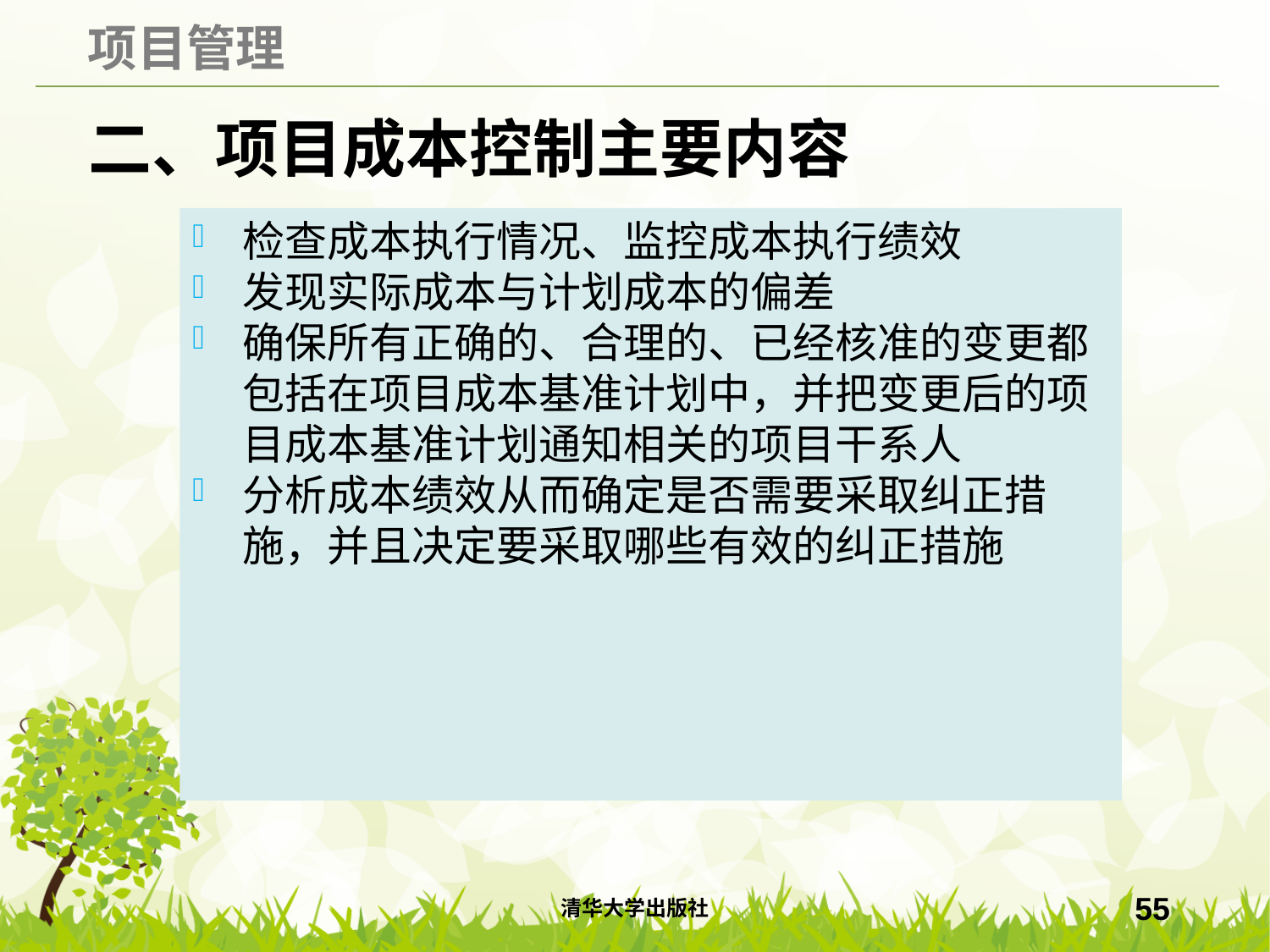

# 二、项目成本控制主要内容
检查成本执行情况、监控成本执行绩效
发现实际成本与计划成本的偏差
确保所有正确的、合理的、已经核准的变更都包括在项目成本基准计划中，并把变更后的项目成本基准计划通知相关的项目干系人
分析成本绩效从而确定是否需要采取纠正措施，并且决定要采取哪些有效的纠正措施

清华大学出版社
55